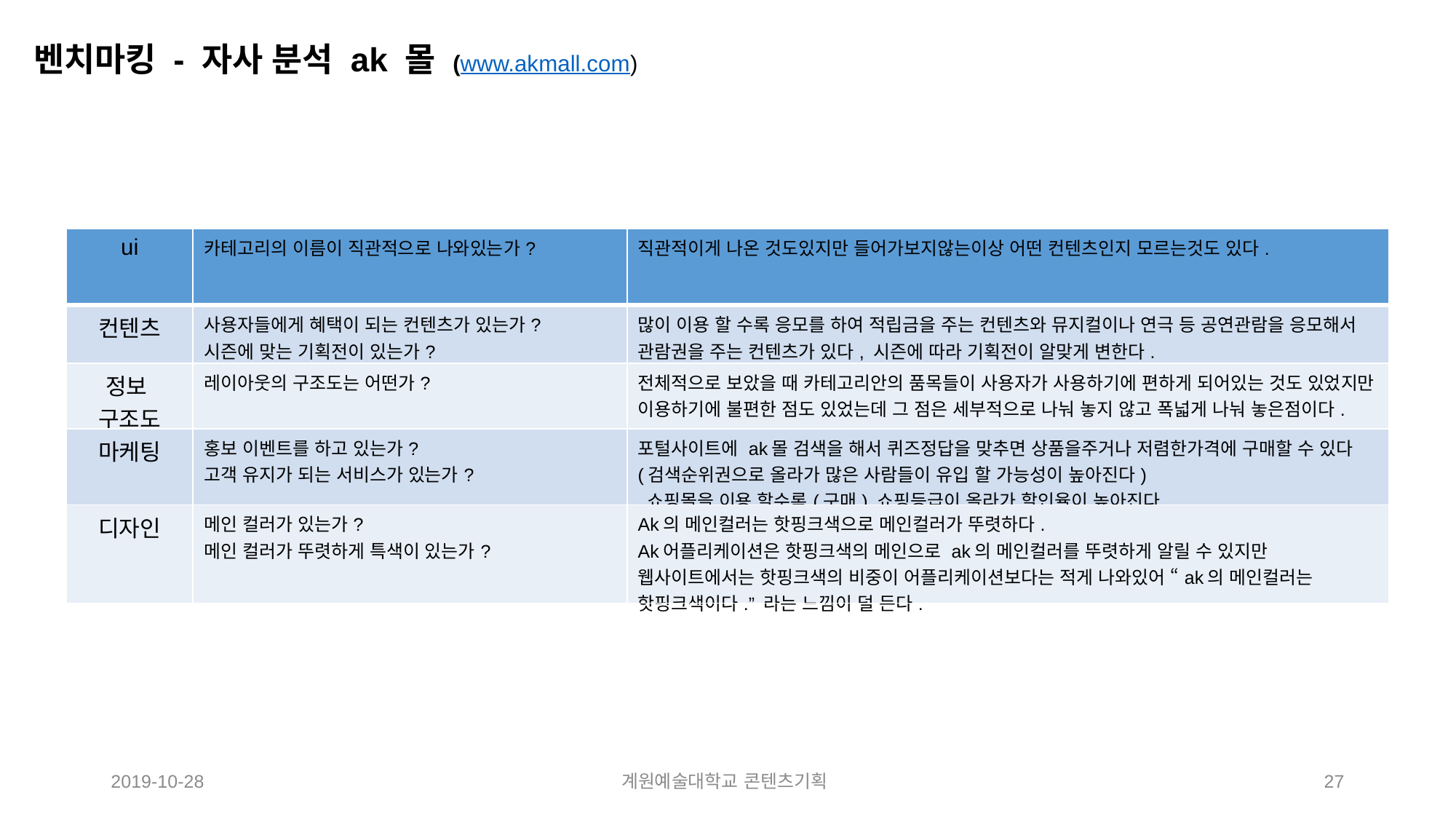

벤치마킹 - 자사 분석 ak 몰 (www.akmall.com)
| ui | 카테고리의 이름이 직관적으로 나와있는가? | 직관적이게 나온 것도있지만 들어가보지않는이상 어떤 컨텐츠인지 모르는것도 있다. |
| --- | --- | --- |
| 컨텐츠 | 사용자들에게 혜택이 되는 컨텐츠가 있는가? 시즌에 맞는 기획전이 있는가? | 많이 이용 할 수록 응모를 하여 적립금을 주는 컨텐츠와 뮤지컬이나 연극 등 공연관람을 응모해서 관람권을 주는 컨텐츠가 있다, 시즌에 따라 기획전이 알맞게 변한다. |
| 정보 구조도 | 레이아웃의 구조도는 어떤가? | 전체적으로 보았을 때 카테고리안의 품목들이 사용자가 사용하기에 편하게 되어있는 것도 있었지만 이용하기에 불편한 점도 있었는데 그 점은 세부적으로 나눠 놓지 않고 폭넓게 나눠 놓은점이다. |
| 마케팅 | 홍보 이벤트를 하고 있는가? 고객 유지가 되는 서비스가 있는가? | 포털사이트에 ak몰 검색을 해서 퀴즈정답을 맞추면 상품을주거나 저렴한가격에 구매할 수 있다(검색순위권으로 올라가 많은 사람들이 유입 할 가능성이 높아진다) ,쇼핑몰을 이용 할수록(구매) 쇼핑등급이 올라가 할인율이 높아진다. |
| 디자인 | 메인 컬러가 있는가? 메인 컬러가 뚜렷하게 특색이 있는가? | Ak의 메인컬러는 핫핑크색으로 메인컬러가 뚜렷하다. Ak어플리케이션은 핫핑크색의 메인으로 ak의 메인컬러를 뚜렷하게 알릴 수 있지만 웹사이트에서는 핫핑크색의 비중이 어플리케이션보다는 적게 나와있어 “ak의 메인컬러는 핫핑크색이다.” 라는 느낌이 덜 든다. |
2019-10-28
계원예술대학교 콘텐츠기획
27